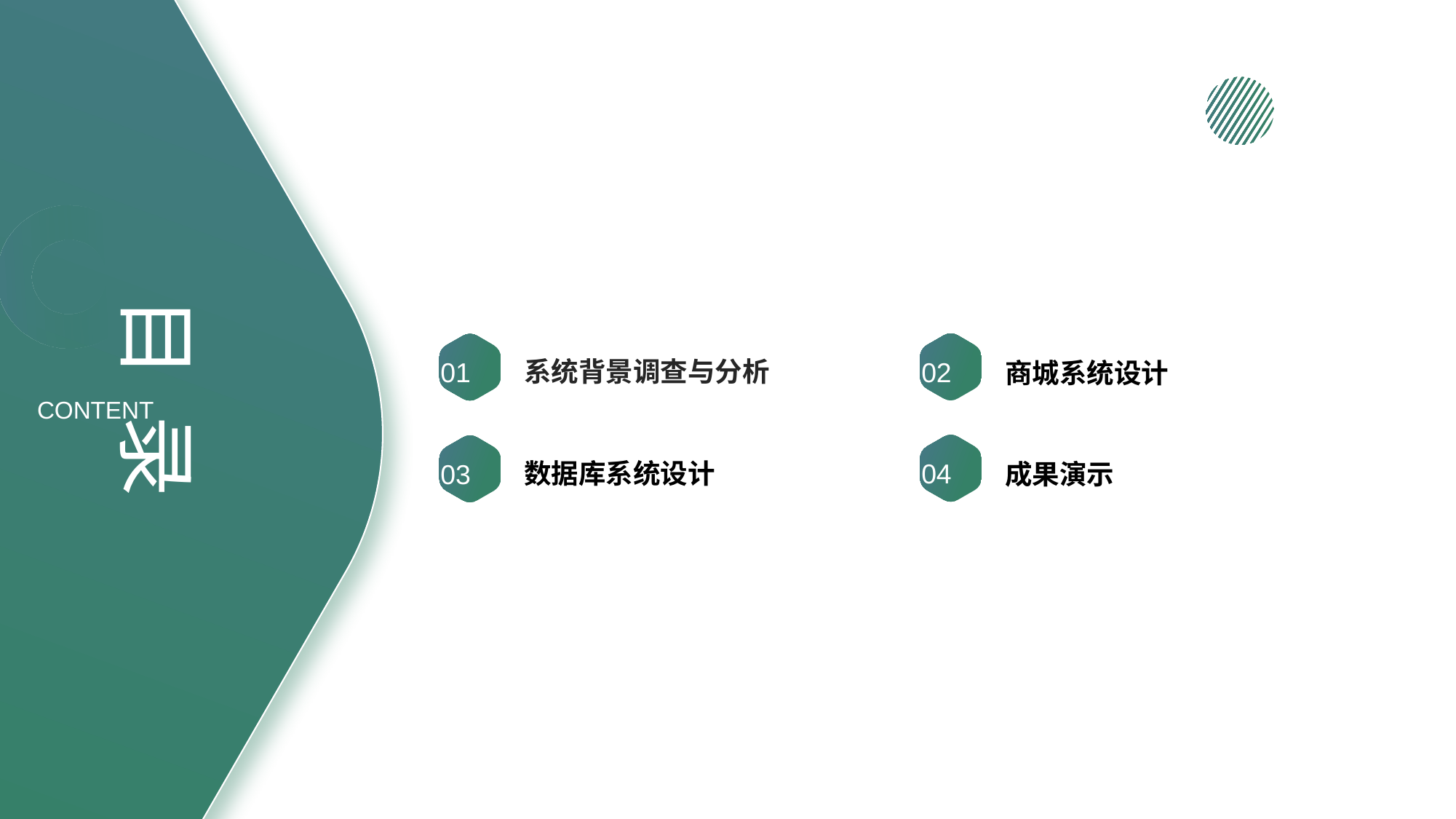

目  录

系统背景调查与分析
商城系统设计
02
01
CONTENT

数据库系统设计
成果演示
04
03